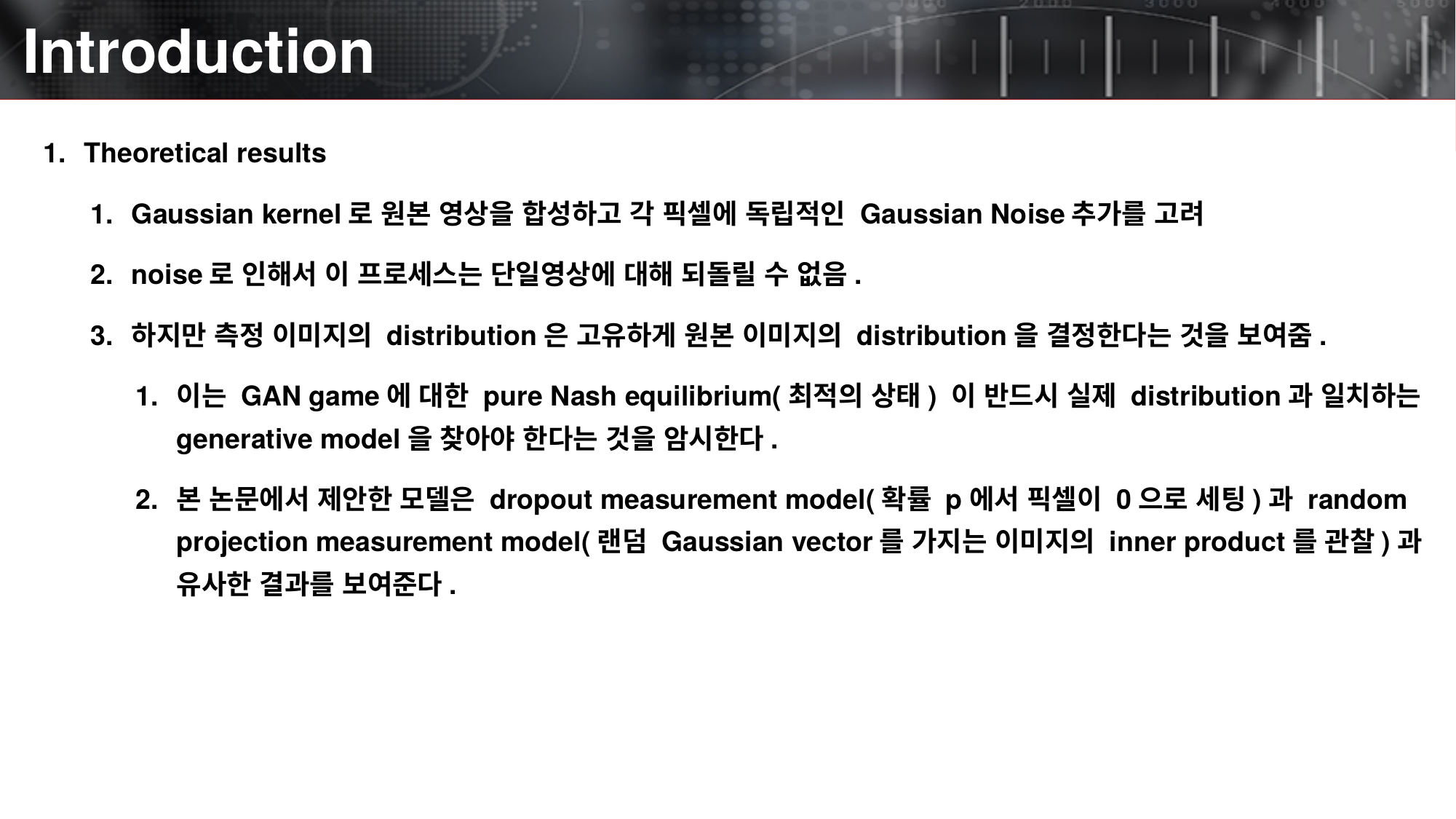

# Introduction
Theoretical results
Gaussian kernel로 원본 영상을 합성하고 각 픽셀에 독립적인 Gaussian Noise추가를 고려
noise로 인해서 이 프로세스는 단일영상에 대해 되돌릴 수 없음.
하지만 측정 이미지의 distribution은 고유하게 원본 이미지의 distribution을 결정한다는 것을 보여줌.
이는 GAN game에 대한 pure Nash equilibrium(최적의 상태) 이 반드시 실제 distribution과 일치하는 generative model을 찾아야 한다는 것을 암시한다.
본 논문에서 제안한 모델은 dropout measurement model(확률 p에서 픽셀이 0으로 세팅)과 random projection measurement model(랜덤 Gaussian vector를 가지는 이미지의 inner product를 관찰)과 유사한 결과를 보여준다.